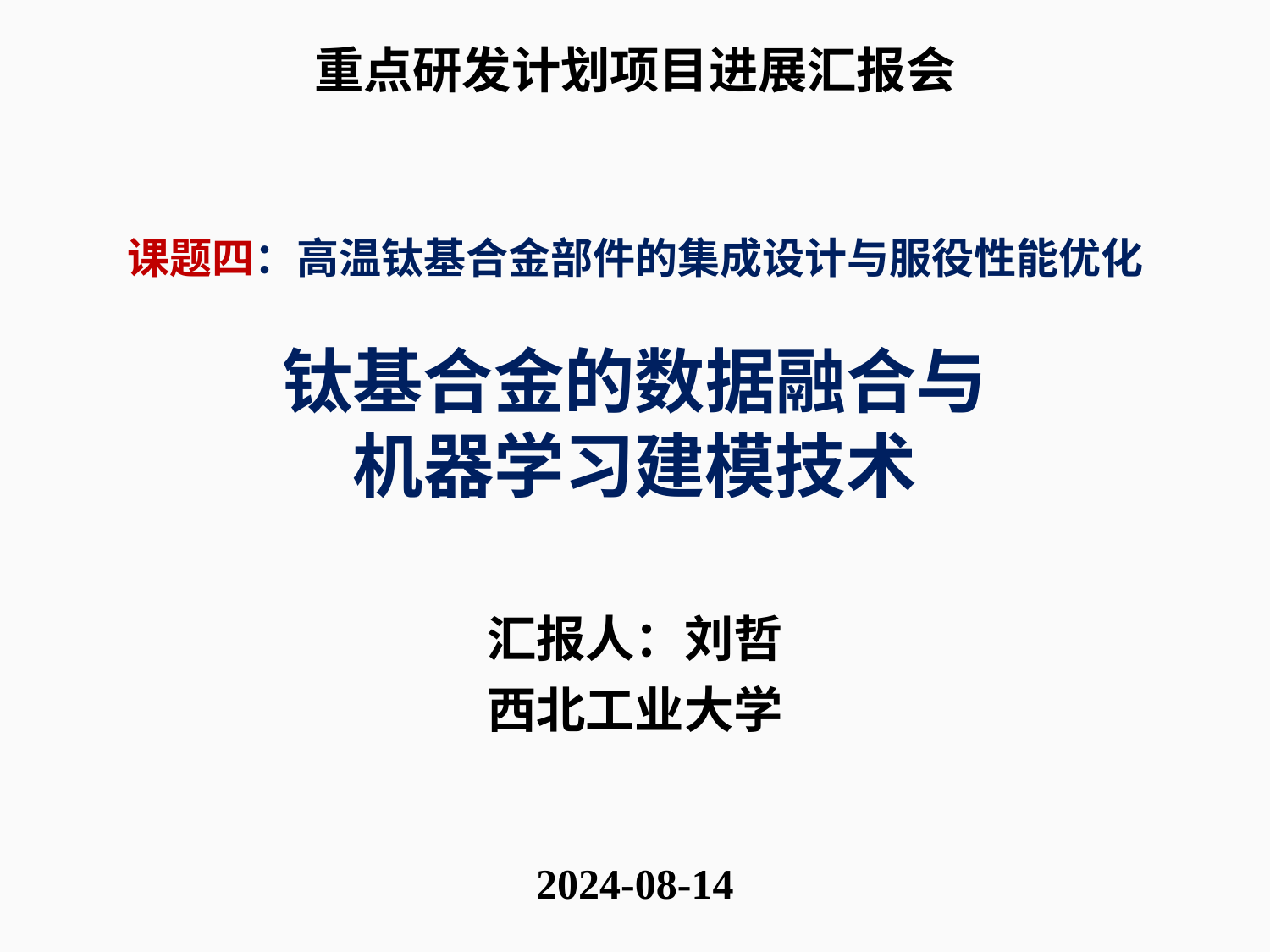

重点研发计划项目进展汇报会
课题四：高温钛基合金部件的集成设计与服役性能优化
钛基合金的数据融合与
机器学习建模技术

汇报人：刘哲
西北工业大学
2024-08-14